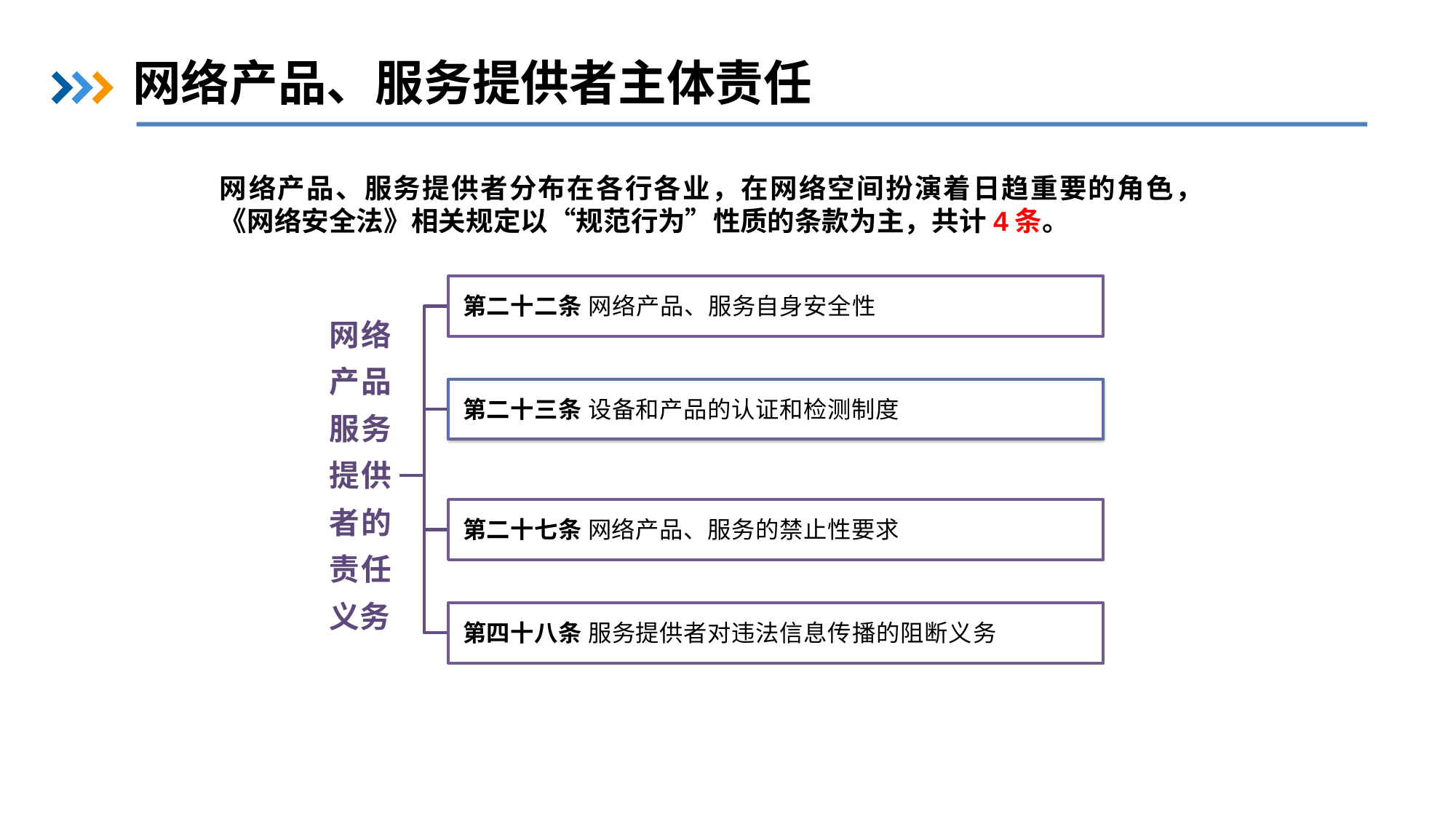

网络产品、服务提供者主体责任
网络产品、服务提供者分布在各行各业，在网络空间扮演着日趋重要的角色，
《网络安全法》相关规定以“规范行为”性质的条款为主，共计4条。

第二十二条 网络产品、服务自身安全性
网络 产品 服务 提供 者的 责任 义务

第二十三条 设备和产品的认证和检测制度

第二十七条 网络产品、服务的禁止性要求

第四十八条 服务提供者对违法信息传播的阻断义务